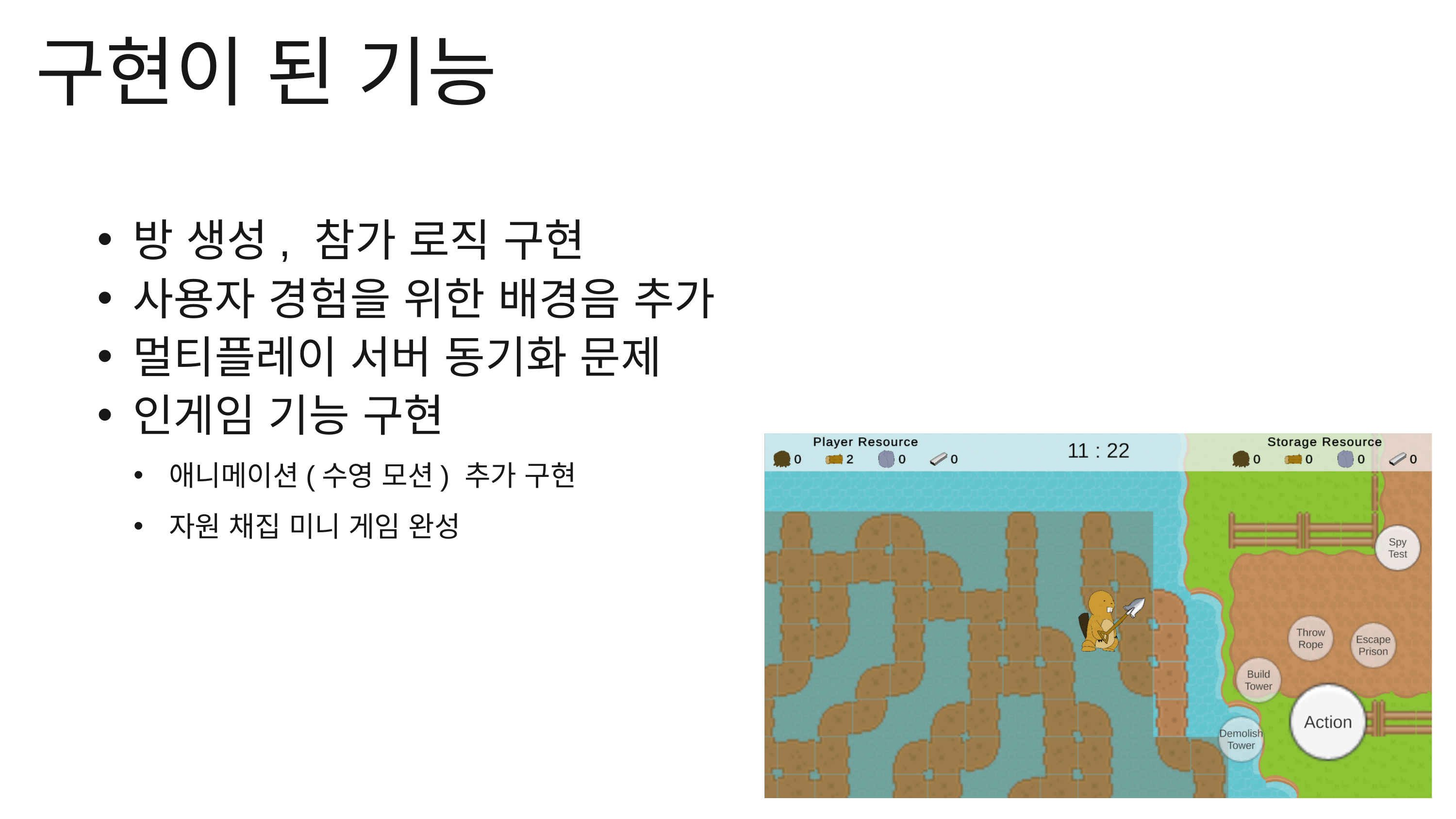

구현이 된 기능
방 생성, 참가 로직 구현
사용자 경험을 위한 배경음 추가
멀티플레이 서버 동기화 문제
인게임 기능 구현
애니메이션(수영 모션) 추가 구현
자원 채집 미니 게임 완성